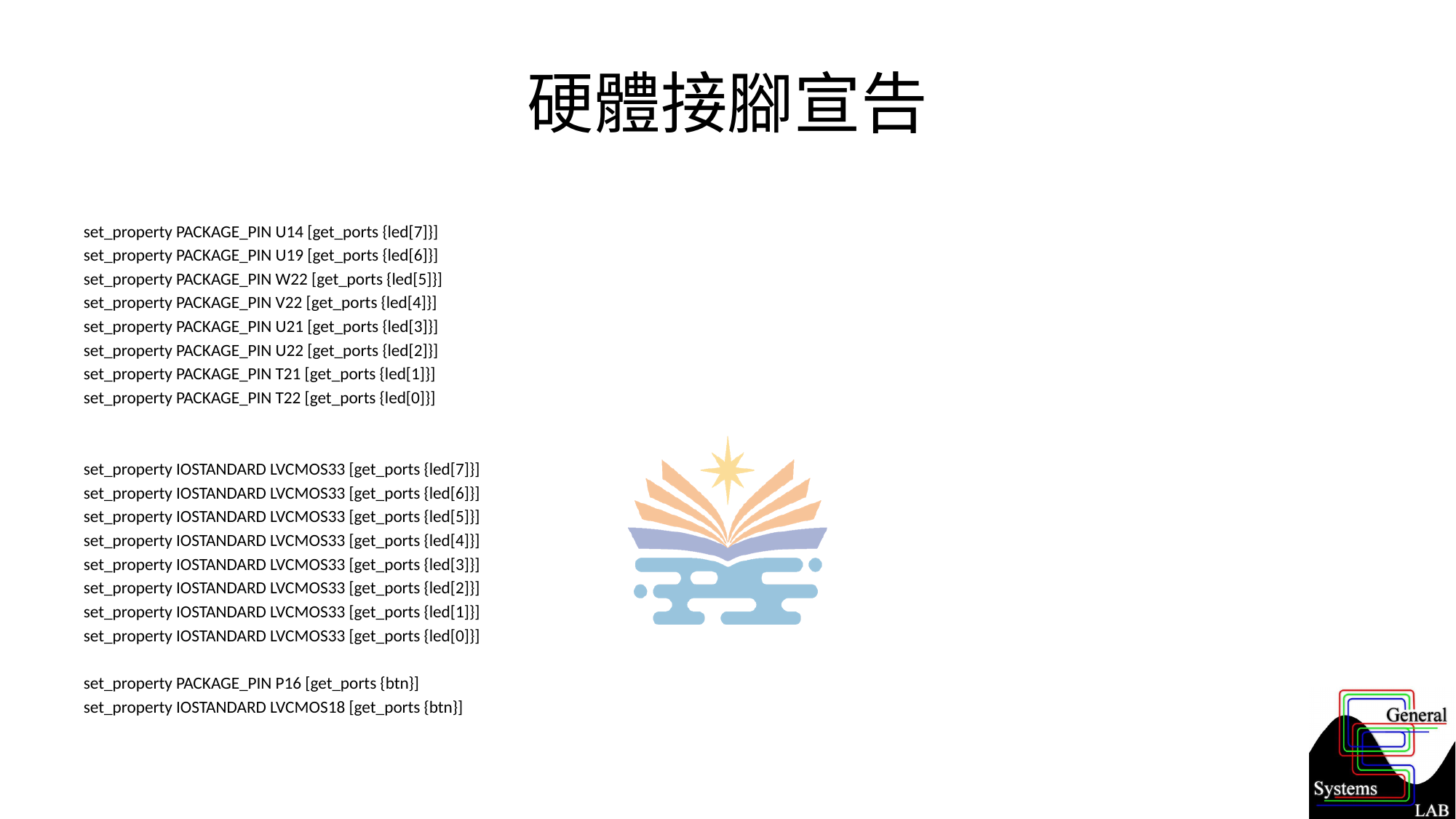

# 硬體接腳宣告

set_property PACKAGE_PIN U14 [get_ports {led[7]}]
set_property PACKAGE_PIN U19 [get_ports {led[6]}]
set_property PACKAGE_PIN W22 [get_ports {led[5]}]
set_property PACKAGE_PIN V22 [get_ports {led[4]}]
set_property PACKAGE_PIN U21 [get_ports {led[3]}]
set_property PACKAGE_PIN U22 [get_ports {led[2]}]
set_property PACKAGE_PIN T21 [get_ports {led[1]}]
set_property PACKAGE_PIN T22 [get_ports {led[0]}]

set_property IOSTANDARD LVCMOS33 [get_ports {led[7]}]
set_property IOSTANDARD LVCMOS33 [get_ports {led[6]}]
set_property IOSTANDARD LVCMOS33 [get_ports {led[5]}]
set_property IOSTANDARD LVCMOS33 [get_ports {led[4]}]
set_property IOSTANDARD LVCMOS33 [get_ports {led[3]}]
set_property IOSTANDARD LVCMOS33 [get_ports {led[2]}]
set_property IOSTANDARD LVCMOS33 [get_ports {led[1]}]
set_property IOSTANDARD LVCMOS33 [get_ports {led[0]}]

set_property PACKAGE_PIN P16 [get_ports {btn}]
set_property IOSTANDARD LVCMOS18 [get_ports {btn}]